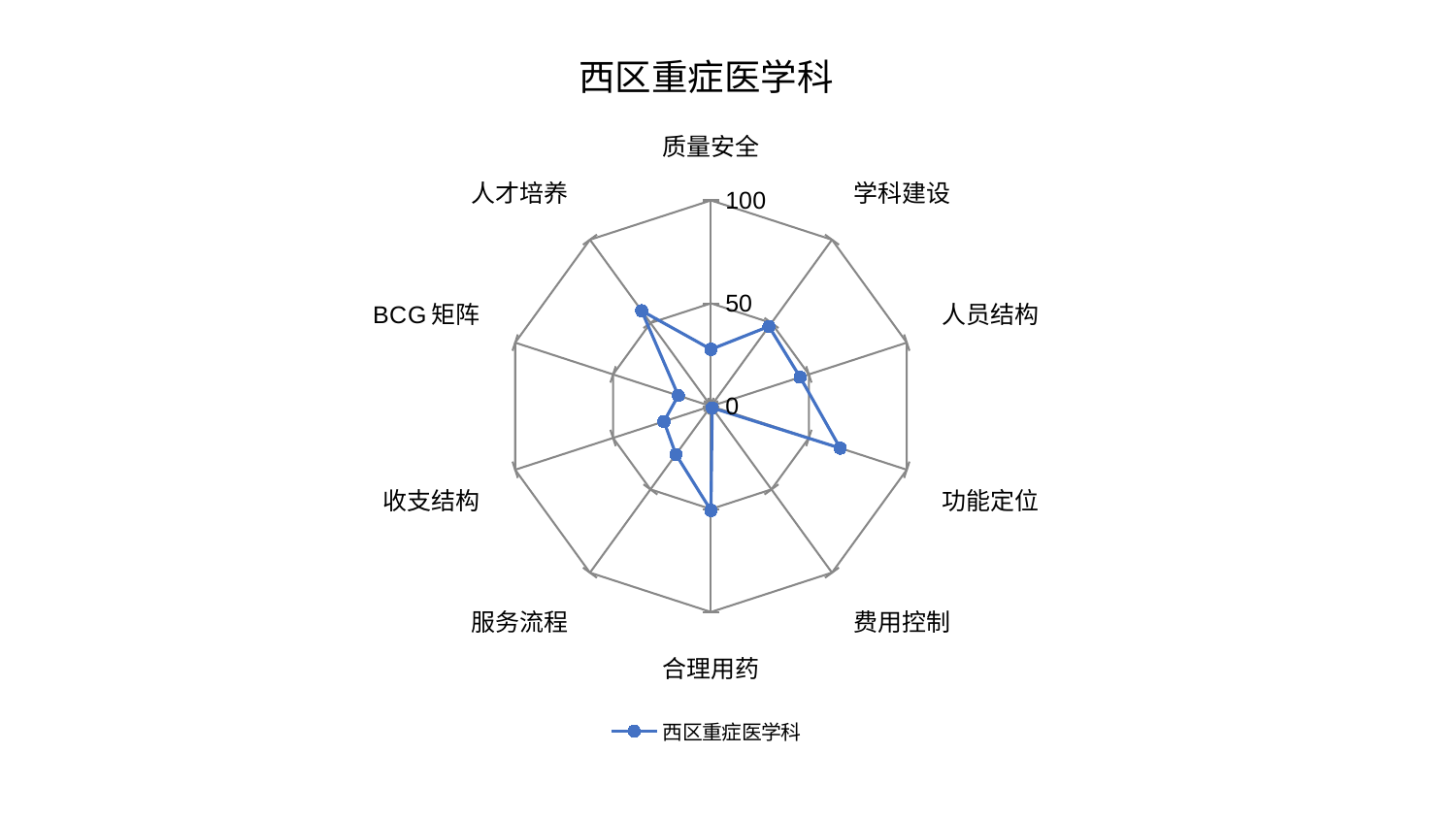

### Chart: 西区重症医学科

| Category | 西区重症医学科 |
|---|---|
| 质量安全 | 27.633943394435725 |
| 学科建设 | 47.907464573955664 |
| 人员结构 | 45.56953120247367 |
| 功能定位 | 65.99838301953872 |
| 费用控制 | 1.0293438733231632 |
| 合理用药 | 50.651269776306265 |
| 服务流程 | 29.001582739861675 |
| 收支结构 | 24.029935964497234 |
| BCG矩阵 | 16.712001287525514 |
| 人才培养 | 57.3265564830987 |
103